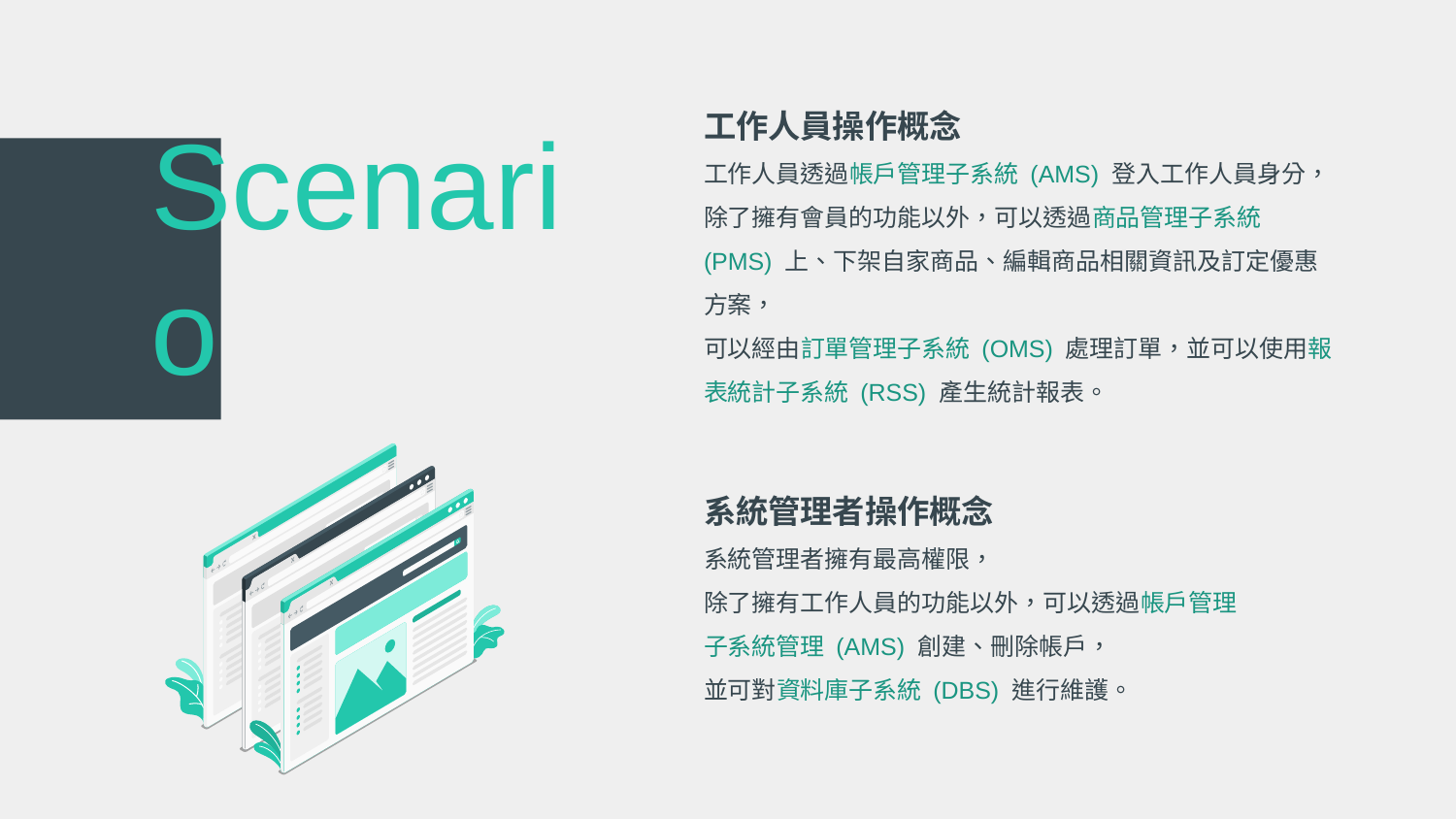

工作人員操作概念
工作人員透過帳戶管理子系統 (AMS) 登入工作人員身分，
除了擁有會員的功能以外，可以透過商品管理子系統 (PMS) 上、下架自家商品、編輯商品相關資訊及訂定優惠方案，
可以經由訂單管理子系統 (OMS) 處理訂單，並可以使用報表統計子系統 (RSS) 產生統計報表。

# Scenario

系統管理者操作概念
系統管理者擁有最高權限，
除了擁有工作人員的功能以外，可以透過帳戶管理子系統管理 (AMS) 創建、刪除帳戶，
並可對資料庫子系統 (DBS) 進行維護。